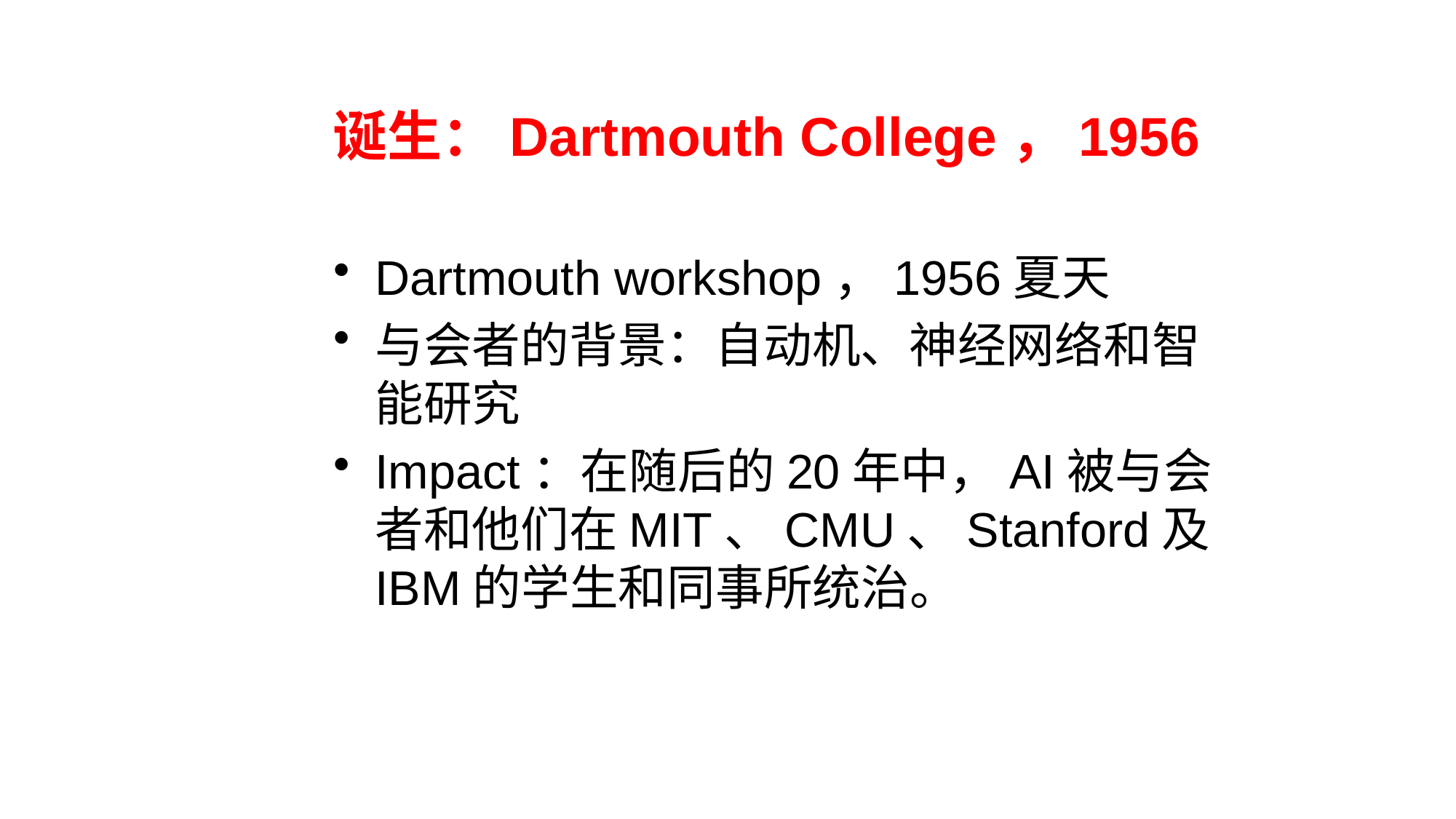

# 诞生：Dartmouth College，1956
Dartmouth workshop，1956夏天
与会者的背景：自动机、神经网络和智能研究
Impact：在随后的20年中，AI被与会者和他们在MIT、CMU、Stanford及IBM的学生和同事所统治。